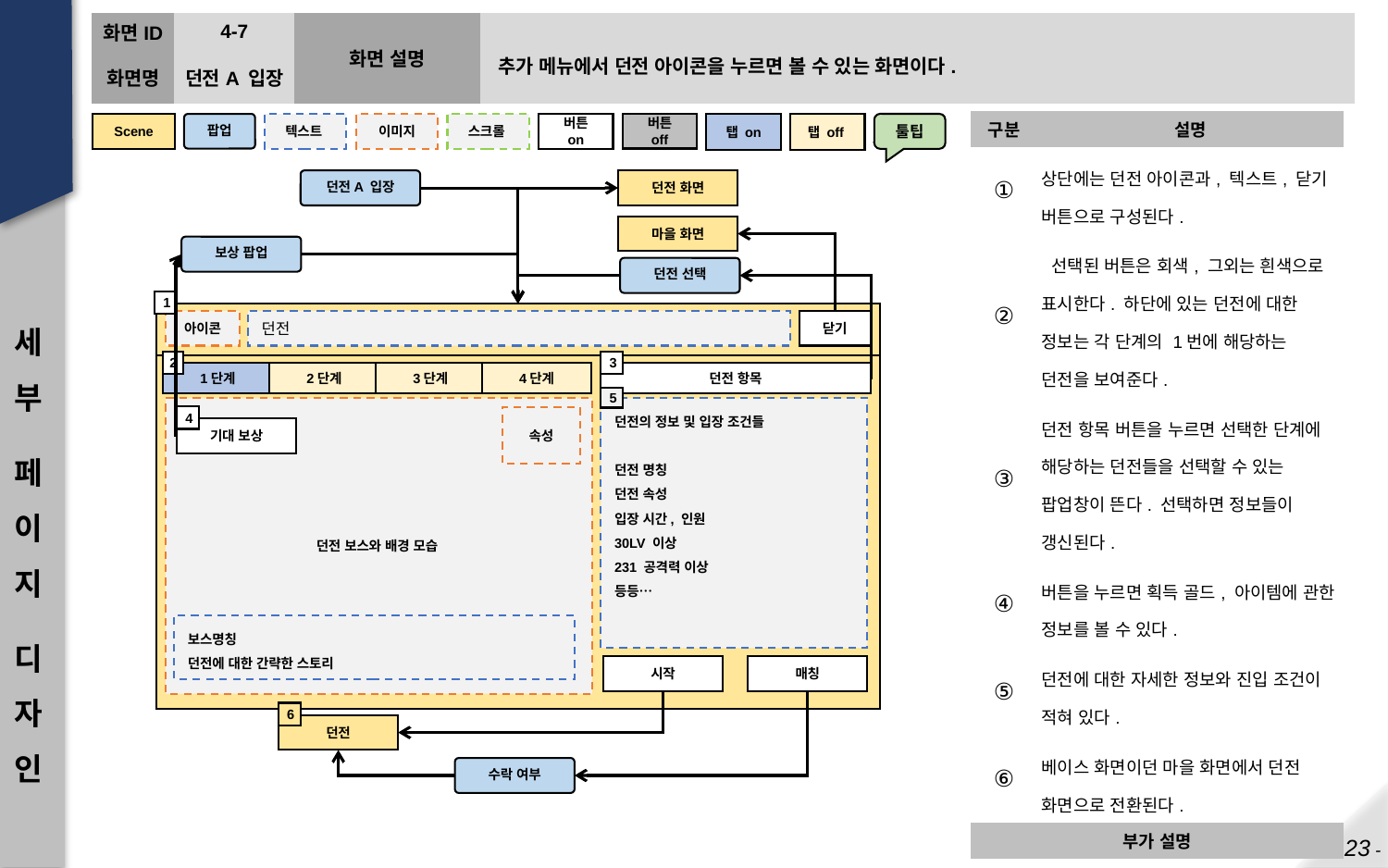

| 화면ID | 4-7 | 화면 설명 | 추가 메뉴에서 던전 아이콘을 누르면 볼 수 있는 화면이다. |
| --- | --- | --- | --- |
| 화면명 | 던전A 입장 |  |  |
| 구분 | 설명 |
| --- | --- |
| ① | 상단에는 던전 아이콘과, 텍스트, 닫기 버튼으로 구성된다. |
| ② | 선택된 버튼은 회색, 그외는 흰색으로 표시한다. 하단에 있는 던전에 대한 정보는 각 단계의 1번에 해당하는 던전을 보여준다. |
| ③ | 던전 항목 버튼을 누르면 선택한 단계에 해당하는 던전들을 선택할 수 있는 팝업창이 뜬다. 선택하면 정보들이 갱신된다. |
| ④ | 버튼을 누르면 획득 골드, 아이템에 관한 정보를 볼 수 있다. |
| ⑤ | 던전에 대한 자세한 정보와 진입 조건이 적혀 있다. |
| ⑥ | 베이스 화면이던 마을 화면에서 던전 화면으로 전환된다. |
| 부가 설명 |  |
|  |  |
던전A 입장
던전 화면
마을 화면
세부
페이지
디자인
보상 팝업
던전 선택
1

아이콘
던전
닫기

2
1단계
3
던전 항목
2단계
3단계
4단계
5
던전의 정보 및 입장 조건들

던전 명칭
던전 속성
입장 시간, 인원
30LV 이상
231 공격력 이상
등등…
던전 보스와 배경 모습
4
기대 보상
속성
보스명칭
던전에 대한 간략한 스토리
시작
매칭
6
던전
수락 여부